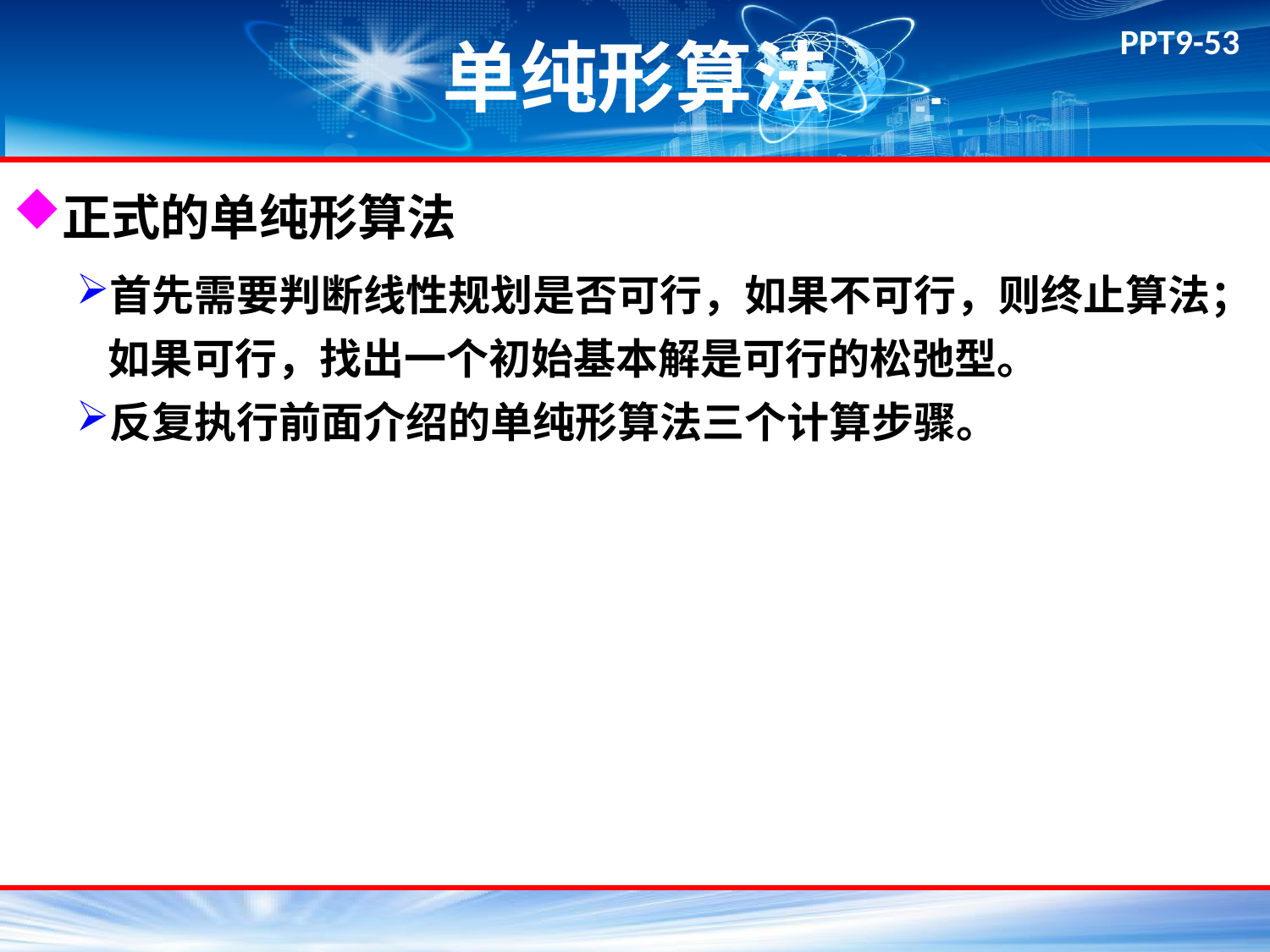

# 单纯形算法
正式的单纯形算法
首先需要判断线性规划是否可行，如果不可行，则终止算法；如果可行，找出一个初始基本解是可行的松弛型。
反复执行前面介绍的单纯形算法三个计算步骤。